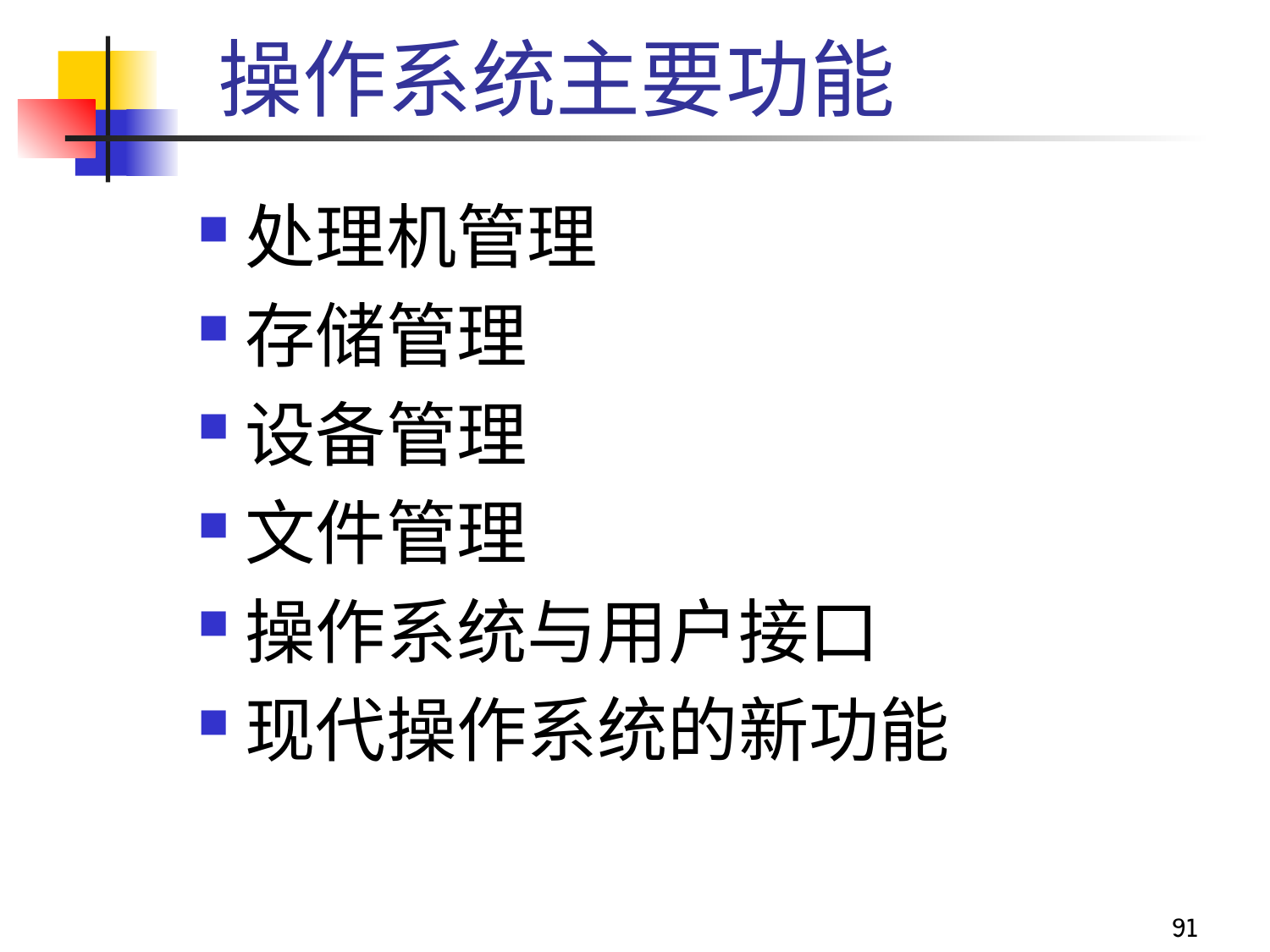

操作系统主要功能
处理机管理
存储管理
设备管理
文件管理
操作系统与用户接口
现代操作系统的新功能
91